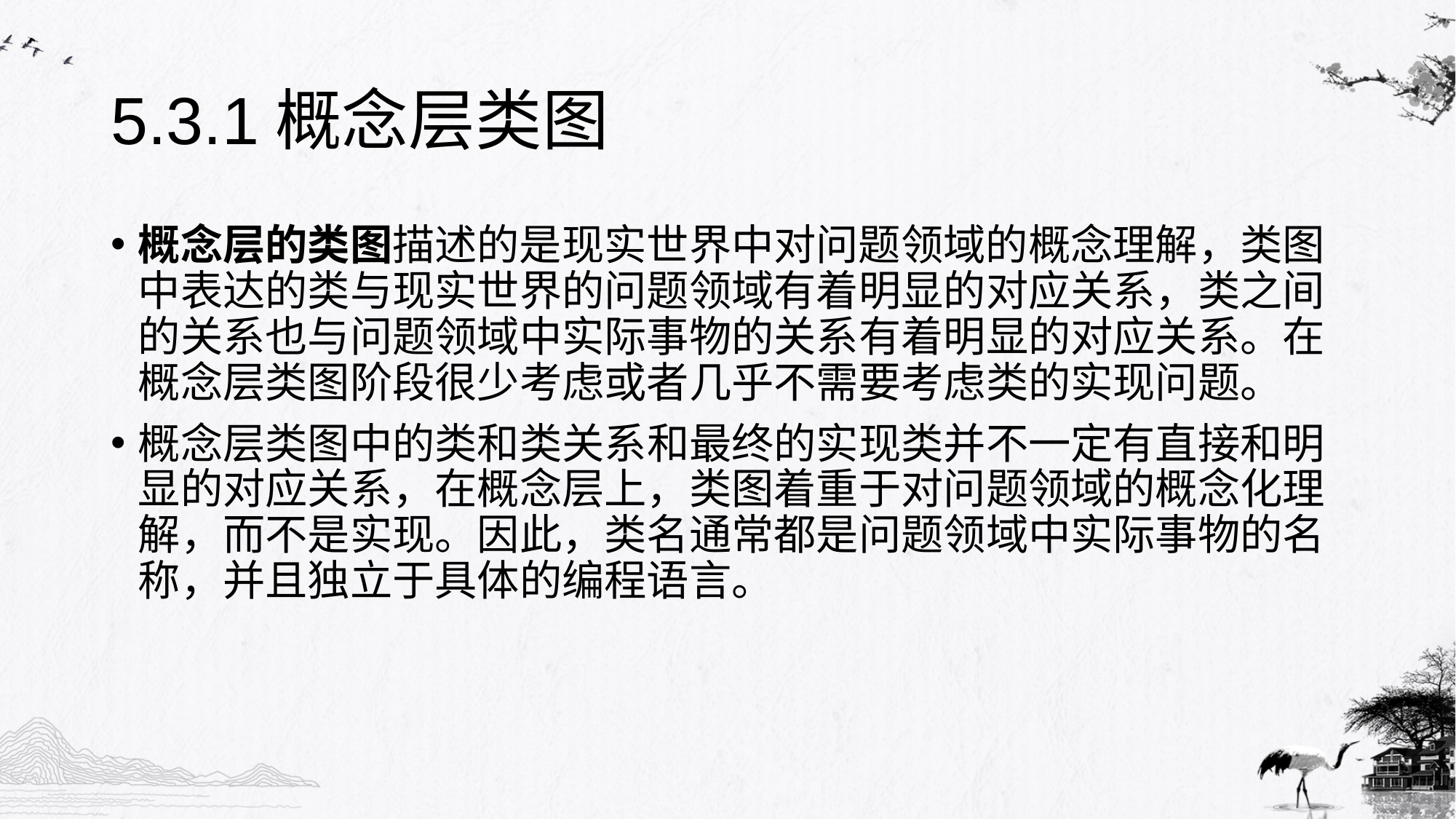

# 5.3.1概念层类图
概念层的类图描述的是现实世界中对问题领域的概念理解，类图中表达的类与现实世界的问题领域有着明显的对应关系，类之间的关系也与问题领域中实际事物的关系有着明显的对应关系。在概念层类图阶段很少考虑或者几乎不需要考虑类的实现问题。
概念层类图中的类和类关系和最终的实现类并不一定有直接和明显的对应关系，在概念层上，类图着重于对问题领域的概念化理解，而不是实现。因此，类名通常都是问题领域中实际事物的名称，并且独立于具体的编程语言。